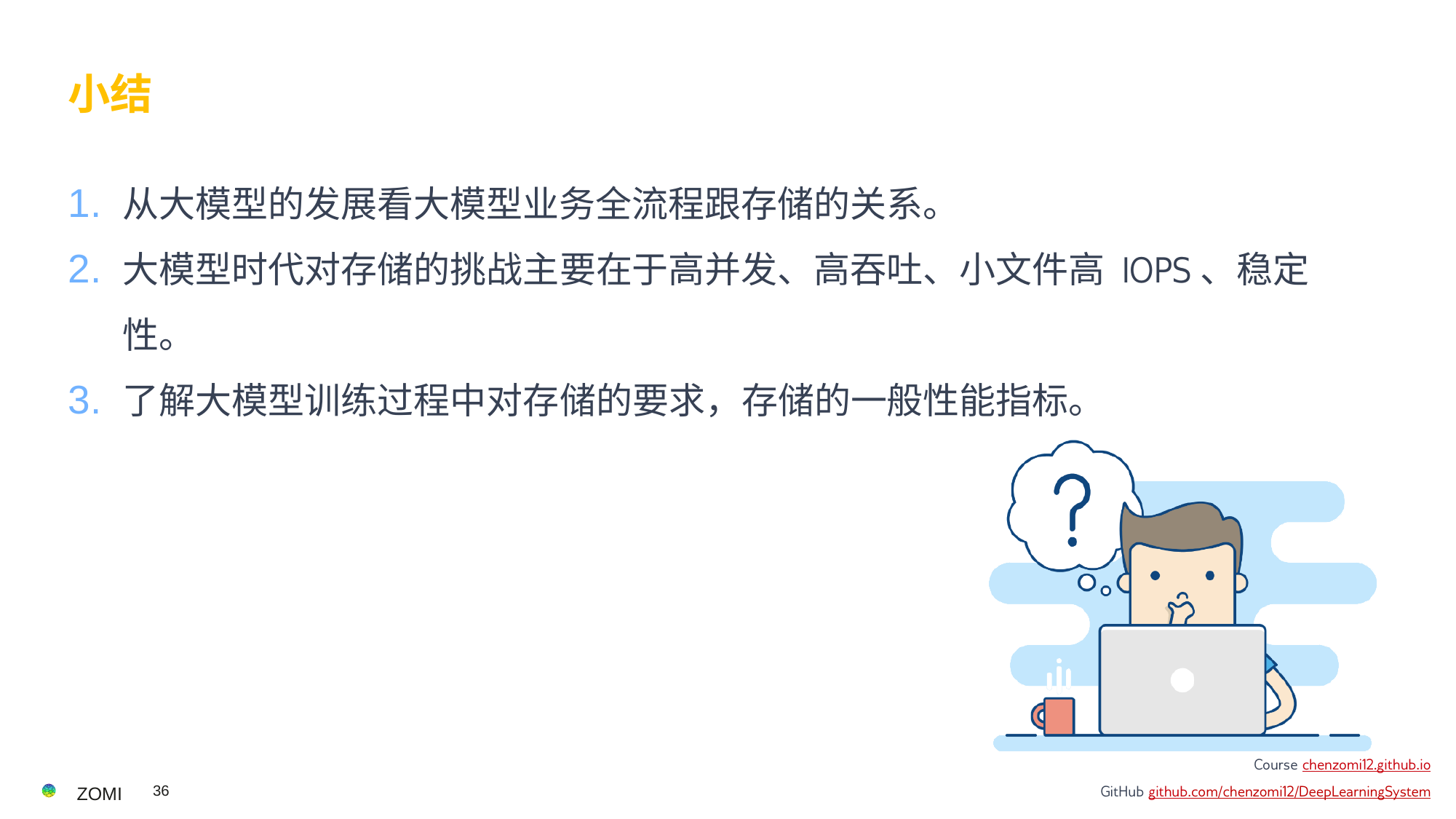

# 小结
从大模型的发展看大模型业务全流程跟存储的关系。
大模型时代对存储的挑战主要在于高并发、高吞吐、小文件高 IOPS、稳定性。
了解大模型训练过程中对存储的要求，存储的一般性能指标。